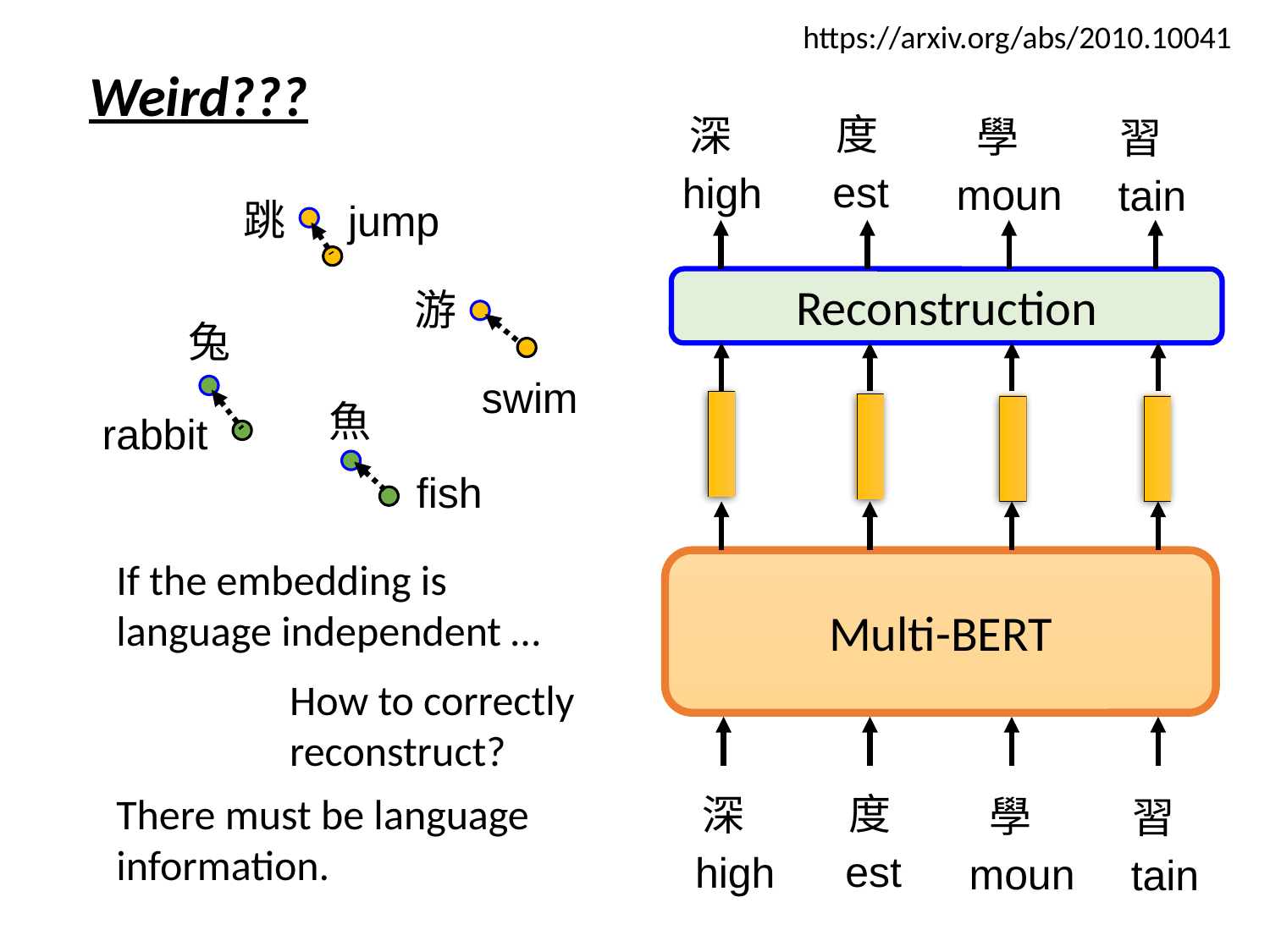

https://arxiv.org/abs/2010.10041
Weird???
度
深
學
習
est
high
moun
tain
跳
jump

Reconstruction
游
兔

swim
魚

rabbit

fish

If the embedding is language independent …
Multi-BERT
How to correctly reconstruct?
There must be language information.
度
深
學
習
est
high
moun
tain